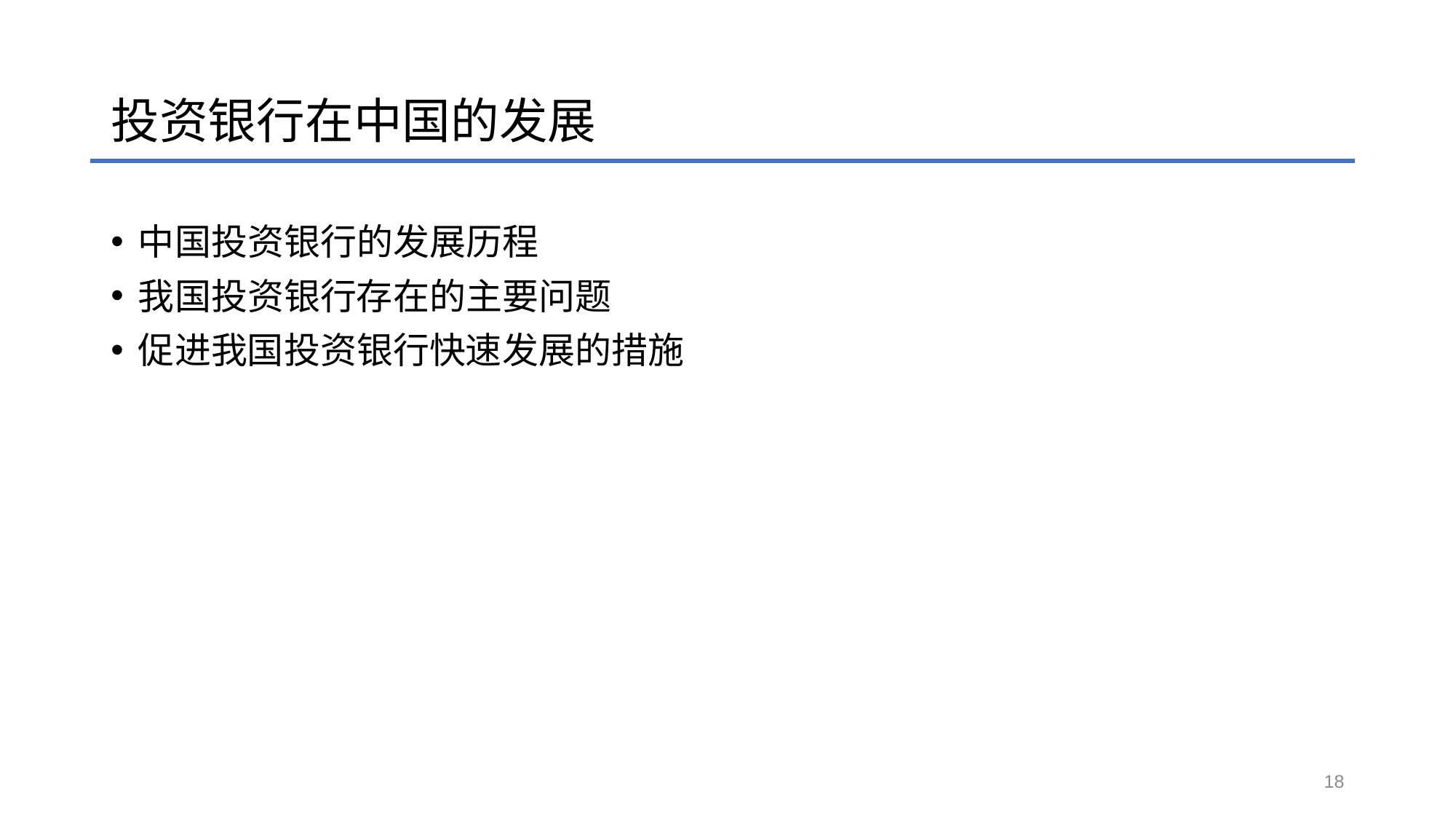

# 投资银行在中国的发展
中国投资银行的发展历程
我国投资银行存在的主要问题
促进我国投资银行快速发展的措施
18